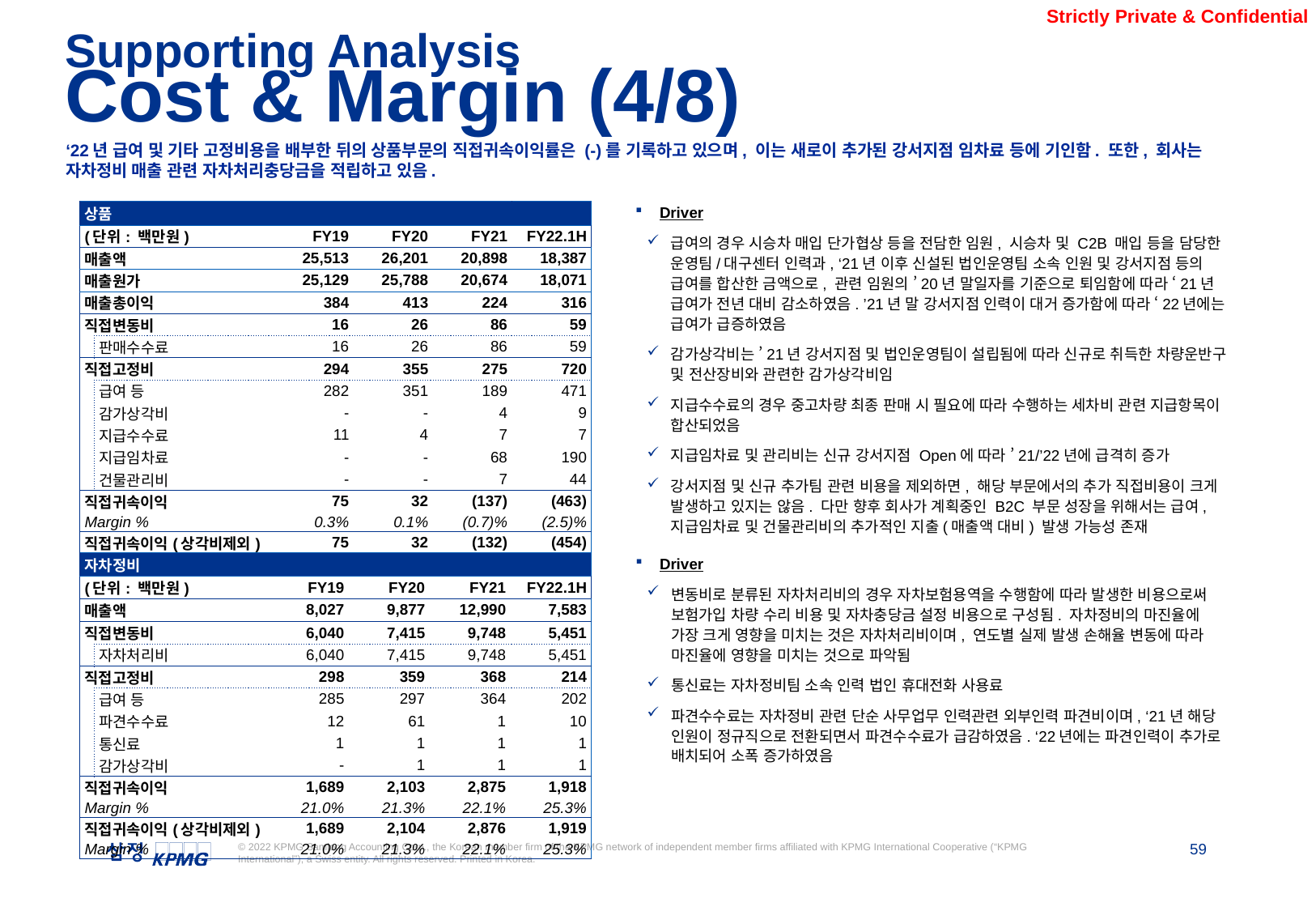

Supporting Analysis
Cost & Margin (4/8)
‘22년 급여 및 기타 고정비용을 배부한 뒤의 상품부문의 직접귀속이익률은 (-)를 기록하고 있으며, 이는 새로이 추가된 강서지점 임차료 등에 기인함. 또한, 회사는 자차정비 매출 관련 자차처리충당금을 적립하고 있음.
| 상품 |  |  |  |  |  |
| --- | --- | --- | --- | --- | --- |
| (단위: 백만원) |  | FY19 | FY20 | FY21 | FY22.1H |
| 매출액 |  | 25,513 | 26,201 | 20,898 | 18,387 |
| 매출원가 |  | 25,129 | 25,788 | 20,674 | 18,071 |
| 매출총이익 |  | 384 | 413 | 224 | 316 |
| 직접변동비 |  | 16 | 26 | 86 | 59 |
|  | 판매수수료 | 16 | 26 | 86 | 59 |
| 직접고정비 |  | 294 | 355 | 275 | 720 |
|  | 급여 등 | 282 | 351 | 189 | 471 |
|  | 감가상각비 | - | - | 4 | 9 |
|  | 지급수수료 | 11 | 4 | 7 | 7 |
|  | 지급임차료 | - | - | 68 | 190 |
|  | 건물관리비 | - | - | 7 | 44 |
| 직접귀속이익 |  | 75 | 32 | (137) | (463) |
| Margin % |  | 0.3% | 0.1% | (0.7)% | (2.5)% |
| 직접귀속이익(상각비제외) |  | 75 | 32 | (132) | (454) |
| Margin % |  | 0.3% | 0.1% | (0.6)% | (2.5)% |
Driver
급여의 경우 시승차 매입 단가협상 등을 전담한 임원, 시승차 및 C2B 매입 등을 담당한 운영팀/대구센터 인력과, ‘21년 이후 신설된 법인운영팀 소속 인원 및 강서지점 등의 급여를 합산한 금액으로, 관련 임원의 ’20년 말일자를 기준으로 퇴임함에 따라 ‘21년 급여가 전년 대비 감소하였음. ’21년 말 강서지점 인력이 대거 증가함에 따라 ‘22년에는 급여가 급증하였음
감가상각비는 ’21년 강서지점 및 법인운영팀이 설립됨에 따라 신규로 취득한 차량운반구 및 전산장비와 관련한 감가상각비임
지급수수료의 경우 중고차량 최종 판매 시 필요에 따라 수행하는 세차비 관련 지급항목이 합산되었음
지급임차료 및 관리비는 신규 강서지점 Open에 따라 ’21/’22년에 급격히 증가
강서지점 및 신규 추가팀 관련 비용을 제외하면, 해당 부문에서의 추가 직접비용이 크게 발생하고 있지는 않음. 다만 향후 회사가 계획중인 B2C 부문 성장을 위해서는 급여, 지급임차료 및 건물관리비의 추가적인 지출(매출액 대비) 발생 가능성 존재

Driver
변동비로 분류된 자차처리비의 경우 자차보험용역을 수행함에 따라 발생한 비용으로써 보험가입 차량 수리 비용 및 자차충당금 설정 비용으로 구성됨. 자차정비의 마진율에 가장 크게 영향을 미치는 것은 자차처리비이며, 연도별 실제 발생 손해율 변동에 따라 마진율에 영향을 미치는 것으로 파악됨
통신료는 자차정비팀 소속 인력 법인 휴대전화 사용료
파견수수료는 자차정비 관련 단순 사무업무 인력관련 외부인력 파견비이며, ‘21년 해당 인원이 정규직으로 전환되면서 파견수수료가 급감하였음. ‘22년에는 파견인력이 추가로 배치되어 소폭 증가하였음
| 자차정비 |  |  |  |  |  |
| --- | --- | --- | --- | --- | --- |
| (단위: 백만원) |  | FY19 | FY20 | FY21 | FY22.1H |
| 매출액 |  | 8,027 | 9,877 | 12,990 | 7,583 |
| 직접변동비 |  | 6,040 | 7,415 | 9,748 | 5,451 |
|  | 자차처리비 | 6,040 | 7,415 | 9,748 | 5,451 |
| 직접고정비 |  | 298 | 359 | 368 | 214 |
|  | 급여 등 | 285 | 297 | 364 | 202 |
|  | 파견수수료 | 12 | 61 | 1 | 10 |
|  | 통신료 | 1 | 1 | 1 | 1 |
|  | 감가상각비 | - | 1 | 1 | 1 |
| 직접귀속이익 |  | 1,689 | 2,103 | 2,875 | 1,918 |
| Margin % |  | 21.0% | 21.3% | 22.1% | 25.3% |
| 직접귀속이익(상각비제외) |  | 1,689 | 2,104 | 2,876 | 1,919 |
| Margin % |  | 21.0% | 21.3% | 22.1% | 25.3% |